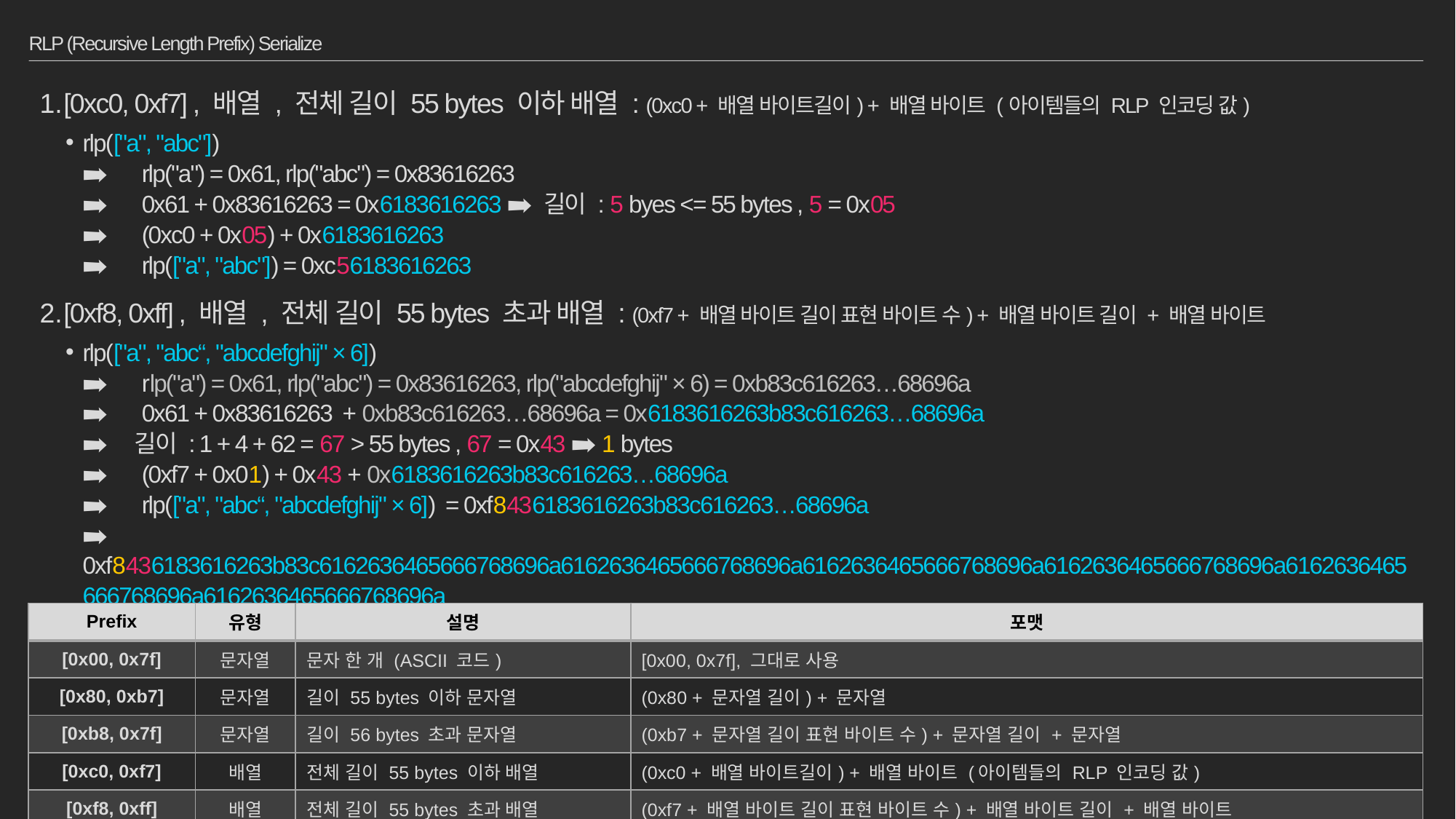

# RLP (Recursive Length Prefix) Serialize
[0xc0, 0xf7] , 배열 , 전체 길이 55 bytes 이하 배열 : (0xc0 + 배열 바이트길이) + 배열 바이트 (아이템들의 RLP 인코딩 값)
rlp(["a", "abc"])
➡ﾠrlp("a") = 0x61, rlp("abc") = 0x83616263
➡ﾠ0x61 + 0x83616263 = 0x6183616263 ➡ 길이 : 5 byes <= 55 bytes , 5 = 0x05
➡ﾠ(0xc0 + 0x05) + 0x6183616263
➡ﾠrlp(["a", "abc"]) = 0xc56183616263
[0xf8, 0xff] , 배열 , 전체 길이 55 bytes 초과 배열 : (0xf7 + 배열 바이트 길이 표현 바이트 수) + 배열 바이트 길이 + 배열 바이트
rlp(["a", "abc“, "abcdefghij" × 6])
➡ﾠrlp("a") = 0x61, rlp("abc") = 0x83616263, rlp("abcdefghij" × 6) = 0xb83c616263…68696a
➡ﾠ0x61 + 0x83616263  + 0xb83c616263…68696a = 0x6183616263b83c616263…68696a
➡ﾠ길이 : 1 + 4 + 62 = 67 > 55 bytes , 67 = 0x43 ➡ 1 bytes
➡ﾠ(0xf7 + 0x01) + 0x43 + 0x6183616263b83c616263…68696a
➡ﾠrlp(["a", "abc“, "abcdefghij" × 6])  = 0xf8436183616263b83c616263…68696a
➡ﾠ0xf8436183616263b83c6162636465666768696a6162636465666768696a6162636465666768696a6162636465666768696a6162636465666768696a6162636465666768696a

| Prefix | 유형 | 설명 | 포맷 |
| --- | --- | --- | --- |
| [0x00, 0x7f] | 문자열 | 문자 한 개 (ASCII 코드) | [0x00, 0x7f], 그대로 사용 |
| [0x80, 0xb7] | 문자열 | 길이 55 bytes 이하 문자열 | (0x80 + 문자열 길이) + 문자열 |
| [0xb8, 0x7f] | 문자열 | 길이 56 bytes 초과 문자열 | (0xb7 + 문자열 길이 표현 바이트 수) + 문자열 길이 + 문자열 |
| [0xc0, 0xf7] | 배열 | 전체 길이 55 bytes 이하 배열 | (0xc0 + 배열 바이트길이) + 배열 바이트 (아이템들의 RLP 인코딩 값) |
| [0xf8, 0xff] | 배열 | 전체 길이 55 bytes 초과 배열 | (0xf7 + 배열 바이트 길이 표현 바이트 수) + 배열 바이트 길이 + 배열 바이트 |